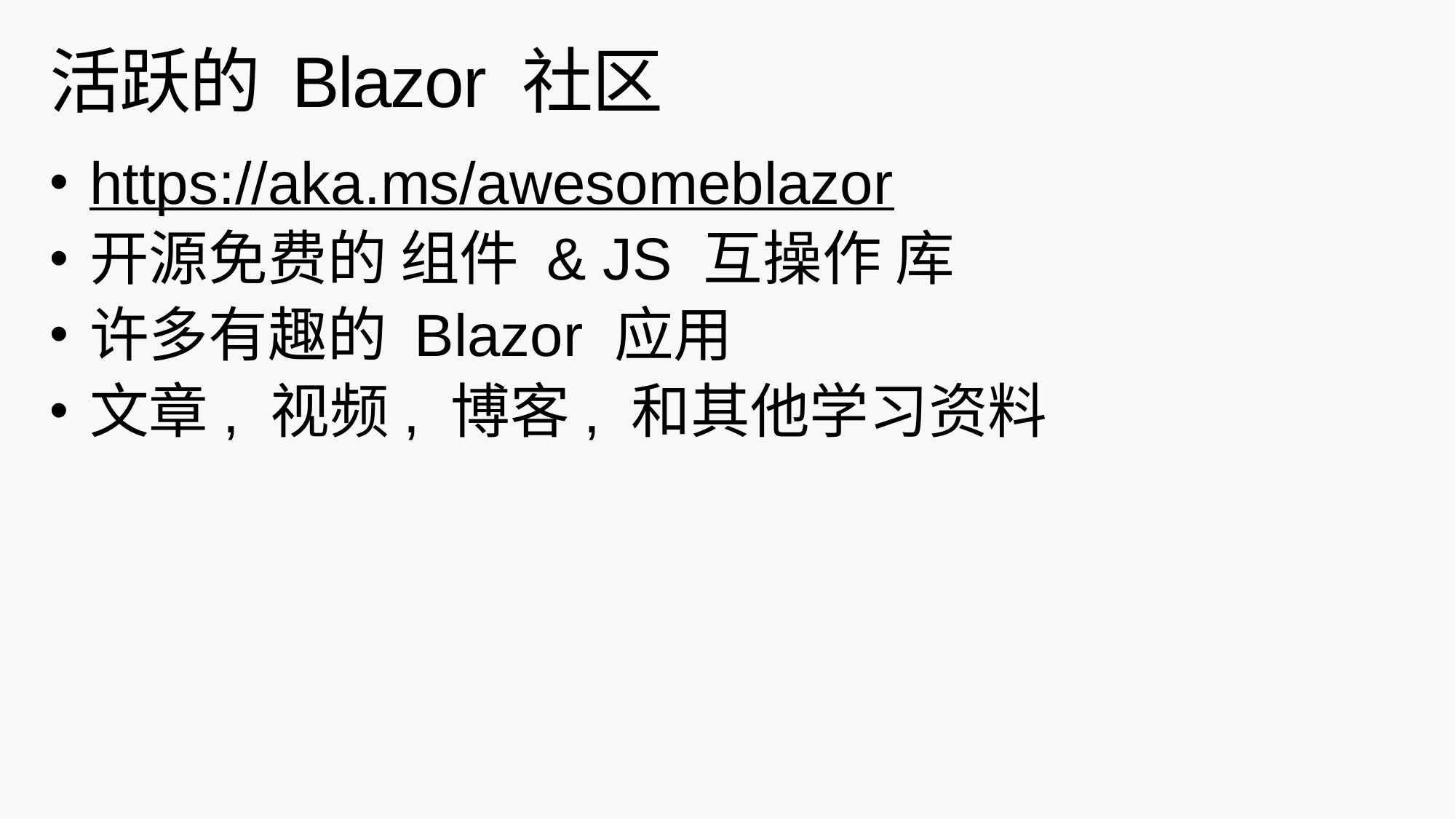

# 活跃的 Blazor 社区
https://aka.ms/awesomeblazor
开源免费的 组件 & JS 互操作 库
许多有趣的 Blazor 应用
文章, 视频, 博客, 和其他学习资料